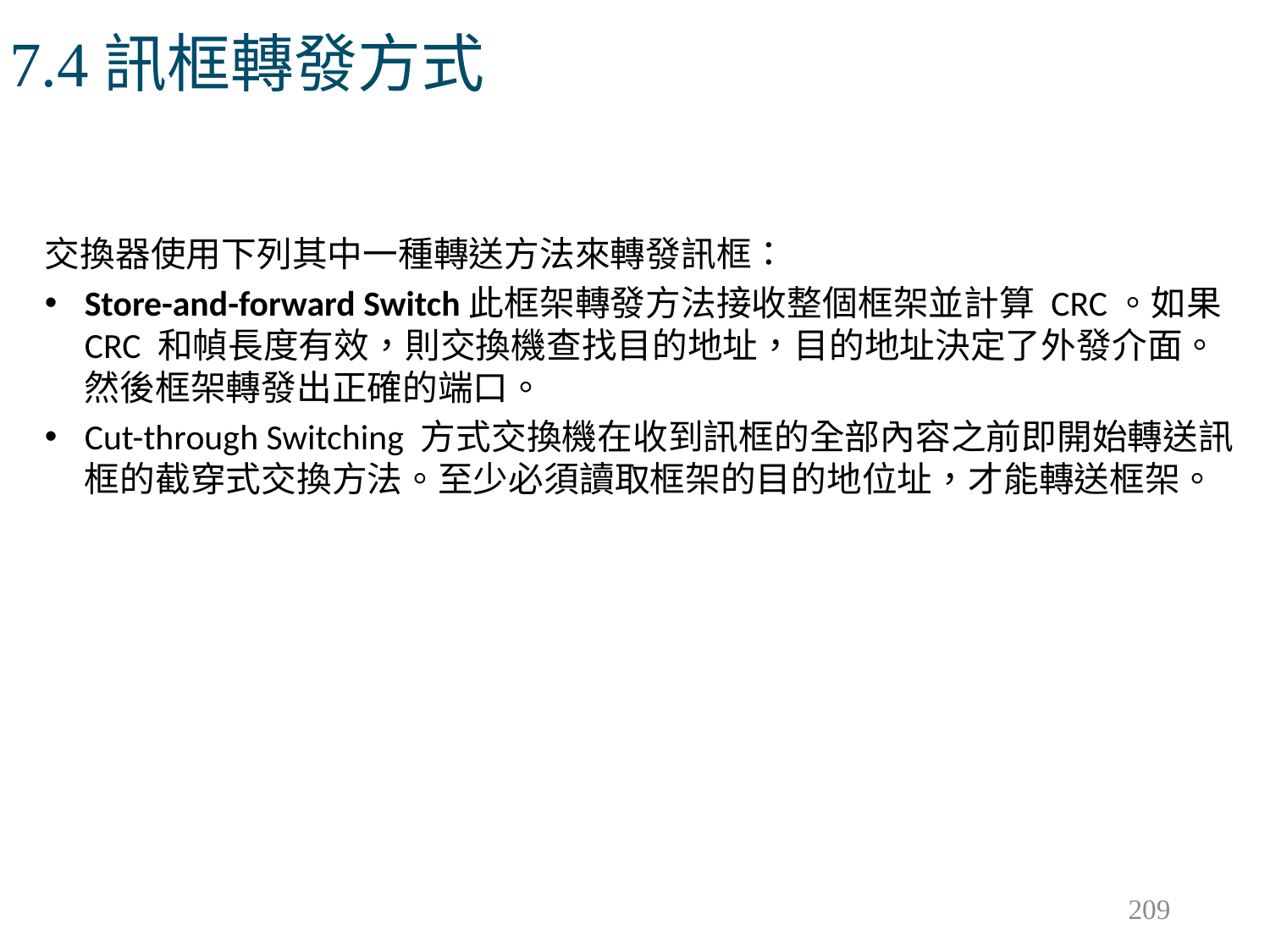

# 7.4訊框轉發方式
交換器使用下列其中一種轉送方法來轉發訊框：
Store-and-forward Switch此框架轉發方法接收整個框架並計算 CRC。如果 CRC 和幀長度有效，則交換機查找目的地址，目的地址決定了外發介面。然後框架轉發出正確的端口。
Cut-through Switching 方式交換機在收到訊框的全部內容之前即開始轉送訊框的截穿式交換方法。至少必須讀取框架的目的地位址，才能轉送框架。
209